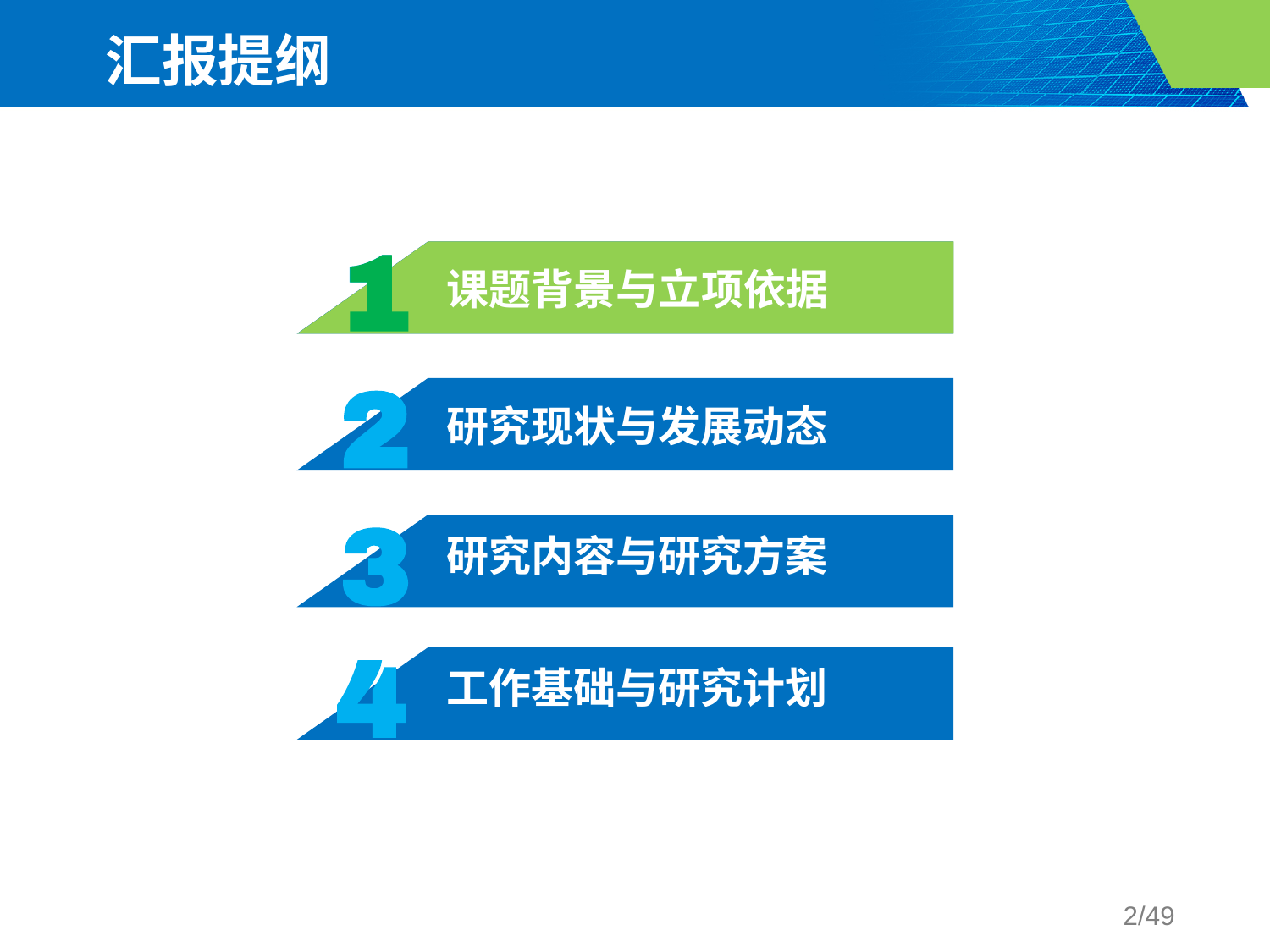

# 汇报提纲

1
项目背景

1
课题背景与立项依据

2
研究现状与发展动态

3
研究内容与研究方案

4
工作基础与研究计划